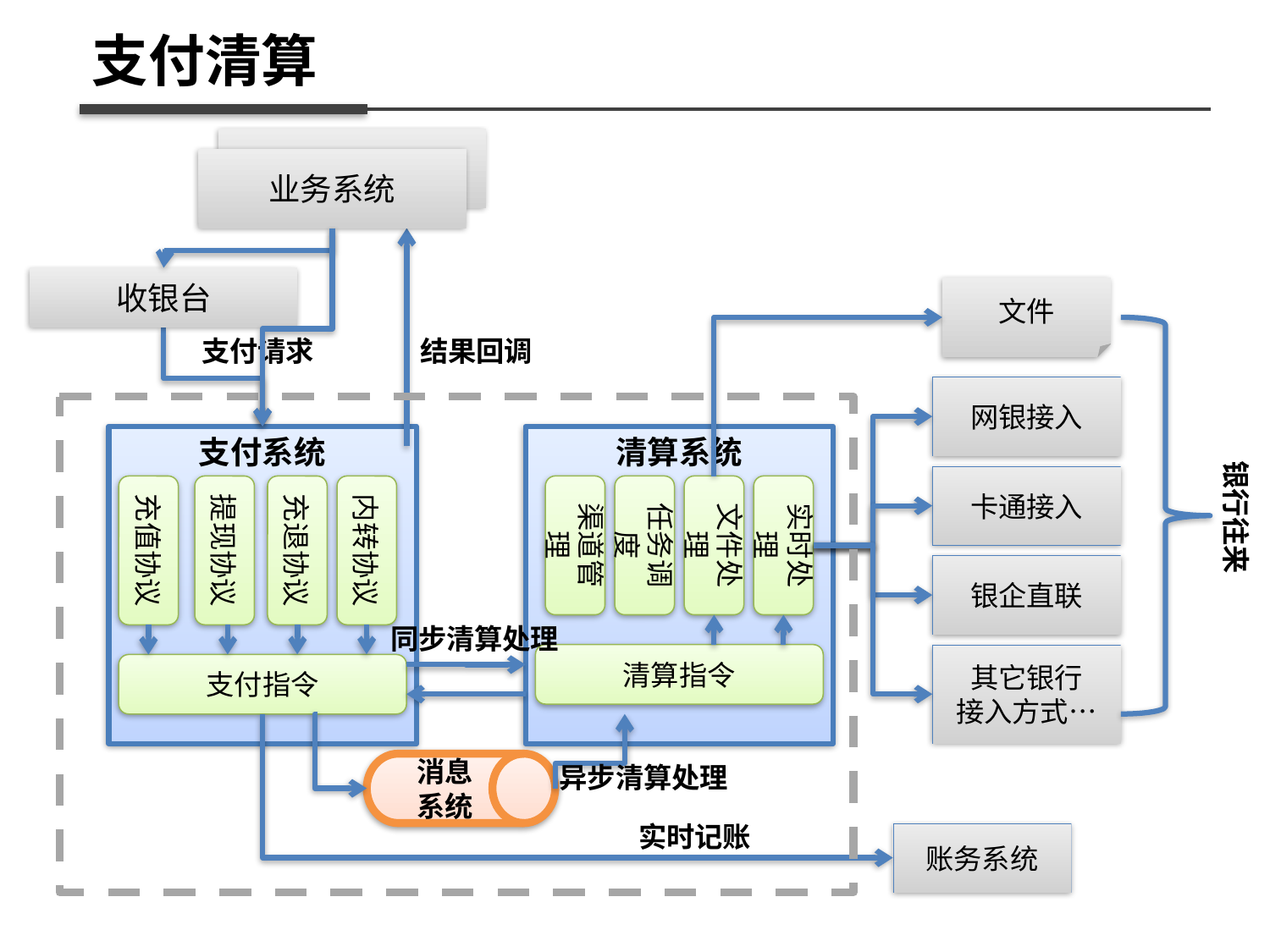

支付清算

业务系统
收银台
文件

支付请求
结果回调
网银接入

支付系统
清算系统
银行往来
卡通接入
充值协议
提现协议
充退协议
内转协议
渠道管理
任务调度
文件处理
实时处理
银企直联
同步清算处理
清算指令
其它银行
接入方式…
支付指令
消息
系统
异步清算处理
实时记账
账务系统